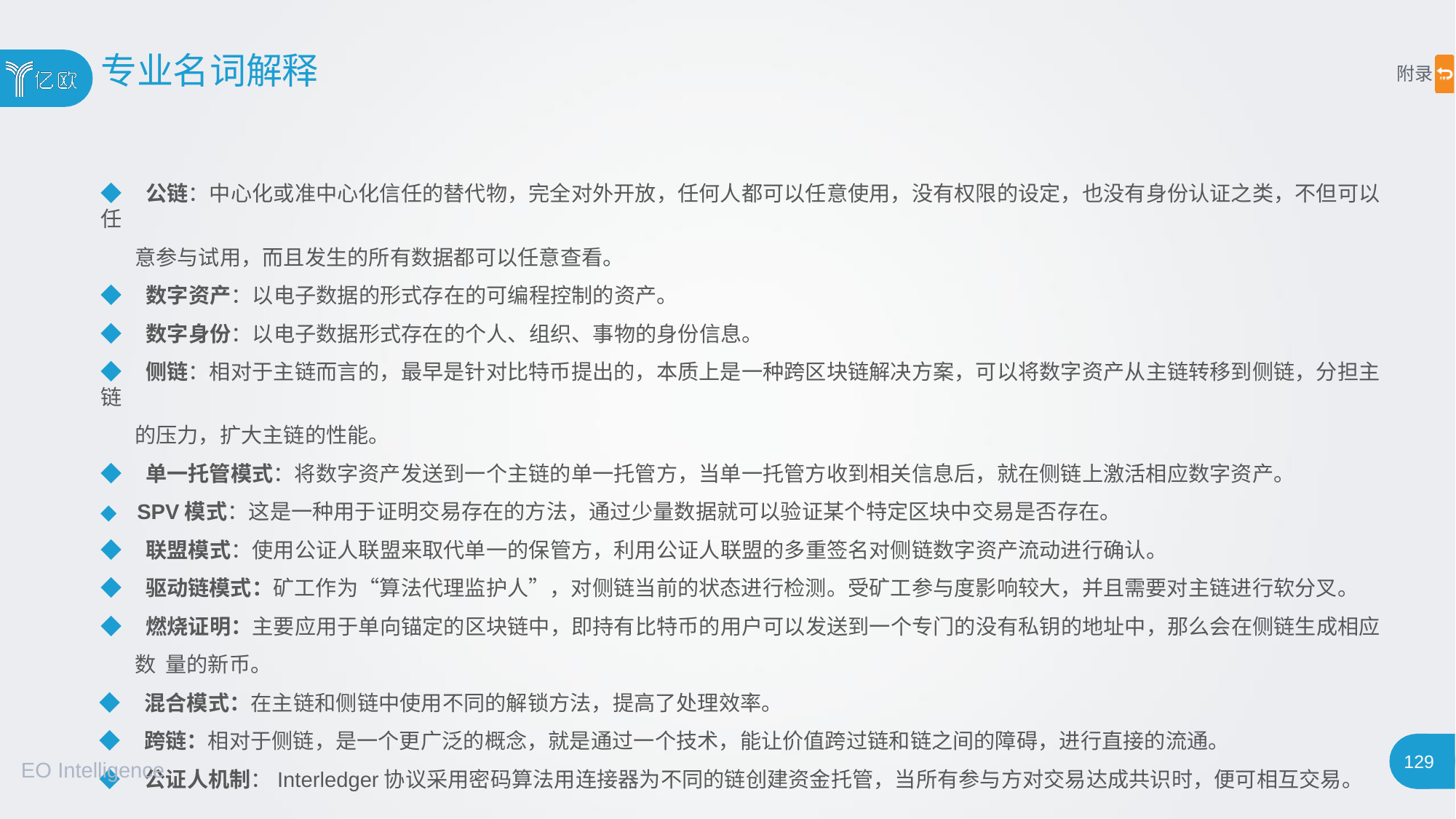

# 专业名词解释

附录
◆ 公链：中心化或准中心化信任的替代物，完全对外开放，任何人都可以任意使用，没有权限的设定，也没有身份认证之类，不但可以任
意参与试用，而且发生的所有数据都可以任意查看。
◆ 数字资产：以电子数据的形式存在的可编程控制的资产。
◆ 数字身份：以电子数据形式存在的个人、组织、事物的身份信息。
◆ 侧链：相对于主链而言的，最早是针对比特币提出的，本质上是一种跨区块链解决方案，可以将数字资产从主链转移到侧链，分担主链
的压力，扩大主链的性能。
◆ 单一托管模式：将数字资产发送到一个主链的单一托管方，当单一托管方收到相关信息后，就在侧链上激活相应数字资产。
◆ SPV模式：这是一种用于证明交易存在的方法，通过少量数据就可以验证某个特定区块中交易是否存在。
◆ 联盟模式：使用公证人联盟来取代单一的保管方，利用公证人联盟的多重签名对侧链数字资产流动进行确认。
◆ 驱动链模式：矿工作为“算法代理监护人”，对侧链当前的状态进行检测。受矿工参与度影响较大，并且需要对主链进行软分叉。
◆ 燃烧证明：主要应用于单向锚定的区块链中，即持有比特币的用户可以发送到一个专门的没有私钥的地址中，那么会在侧链生成相应数  量的新币。
◆ 混合模式：在主链和侧链中使用不同的解锁方法，提高了处理效率。
◆ 跨链：相对于侧链，是一个更广泛的概念，就是通过一个技术，能让价值跨过链和链之间的障碍，进行直接的流通。
◆ 公证人机制：Interledger协议采用密码算法用连接器为不同的链创建资金托管，当所有参与方对交易达成共识时，便可相互交易。
129
EO Intelligence